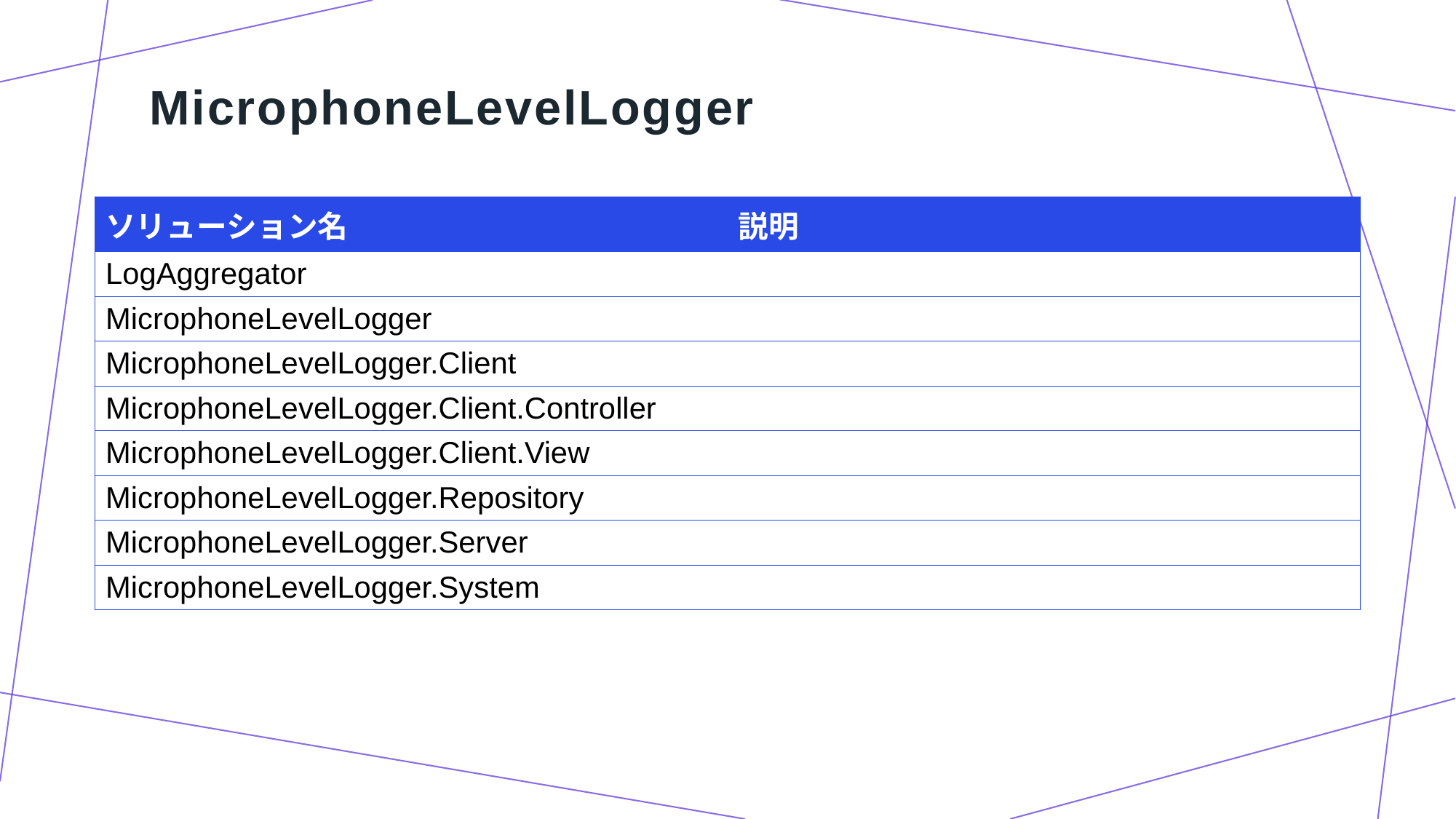

# MicrophoneLevelLogger
| ソリューション名 | 説明 |
| --- | --- |
| LogAggregator |  |
| MicrophoneLevelLogger |  |
| MicrophoneLevelLogger.Client |  |
| MicrophoneLevelLogger.Client.Controller |  |
| MicrophoneLevelLogger.Client.View |  |
| MicrophoneLevelLogger.Repository |  |
| MicrophoneLevelLogger.Server |  |
| MicrophoneLevelLogger.System |  |